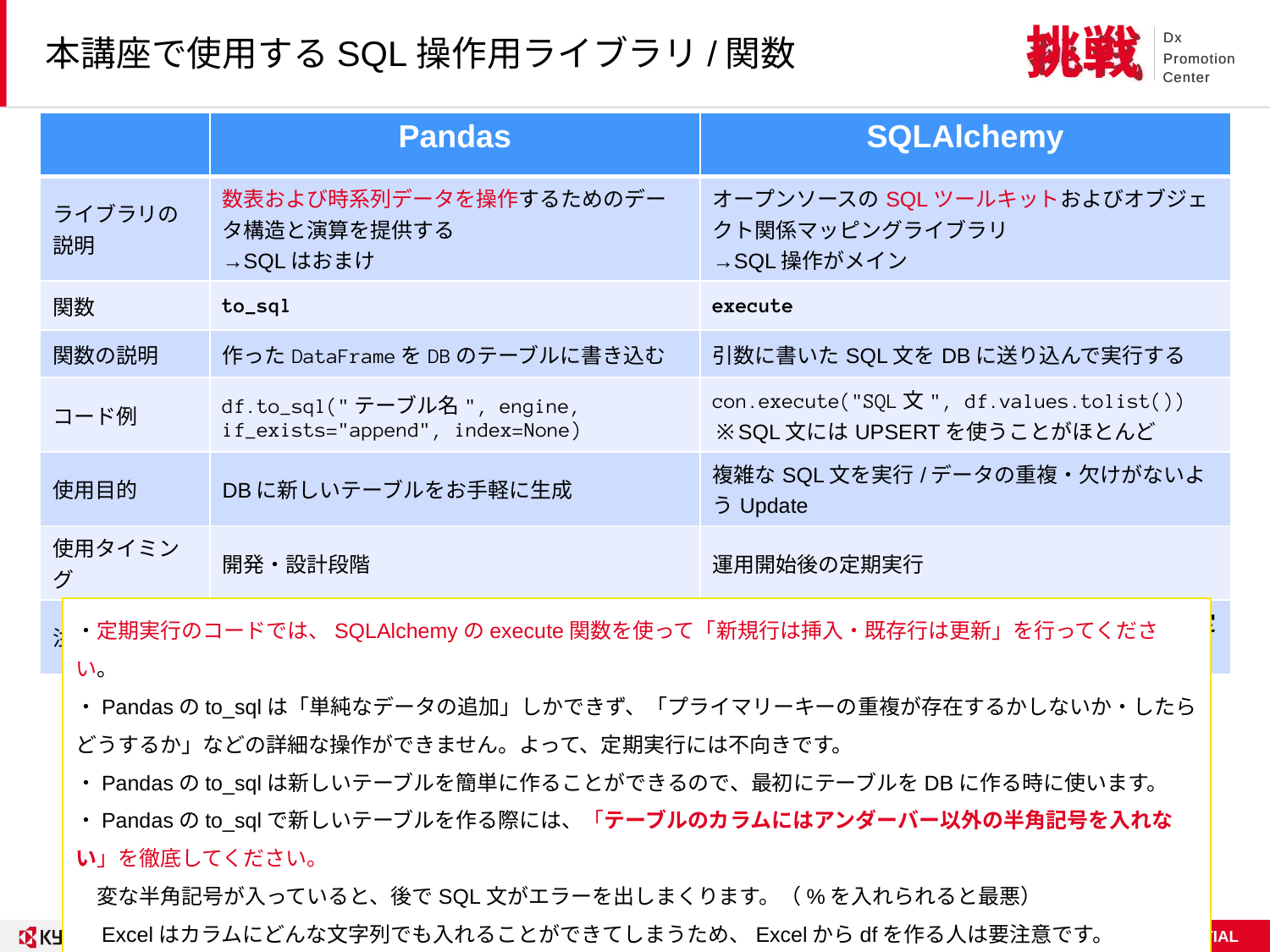

# 本講座で使用するSQL操作用ライブラリ/関数
|  | Pandas | SQLAlchemy |
| --- | --- | --- |
| ライブラリの説明 | 数表および時系列データを操作するためのデータ構造と演算を提供する →SQLはおまけ | オープンソースのSQLツールキットおよびオブジェクト関係マッピングライブラリ →SQL操作がメイン |
| 関数 | to\_sql | execute |
| 関数の説明 | 作ったDataFrameをDBのテーブルに書き込む | 引数に書いたSQL文をDBに送り込んで実行する |
| コード例 | df.to\_sql("テーブル名", engine, if\_exists="append", index=None) | con.execute("SQL文", df.values.tolist()) ※SQL文にはUPSERTを使うことがほとんど |
| 使用目的 | DBに新しいテーブルをお手軽に生成 | 複雑なSQL文を実行/データの重複・欠けがないようUpdate |
| 使用タイミング | 開発・設計段階 | 運用開始後の定期実行 |
| 注意事項 | カラムにアンダーバー以外の半角記号を入れない | テーブルを作っておき、プライマリーキーと型も設定しておく |
・定期実行のコードでは、SQLAlchemyのexecute関数を使って「新規行は挿入・既存行は更新」を行ってください。
・Pandasのto_sqlは「単純なデータの追加」しかできず、「プライマリーキーの重複が存在するかしないか・したらどうするか」などの詳細な操作ができません。よって、定期実行には不向きです。
・Pandasのto_sqlは新しいテーブルを簡単に作ることができるので、最初にテーブルをDBに作る時に使います。
・Pandasのto_sqlで新しいテーブルを作る際には、「テーブルのカラムにはアンダーバー以外の半角記号を入れない」を徹底してください。
　変な半角記号が入っていると、後でSQL文がエラーを出しまくります。（%を入れられると最悪）
　Excelはカラムにどんな文字列でも入れることができてしまうため、Excelからdfを作る人は要注意です。
・SQLAlchemyのexecuteを使う際は、必ずプライマリーキーを設定しておいてください。でないとデータが重複します。